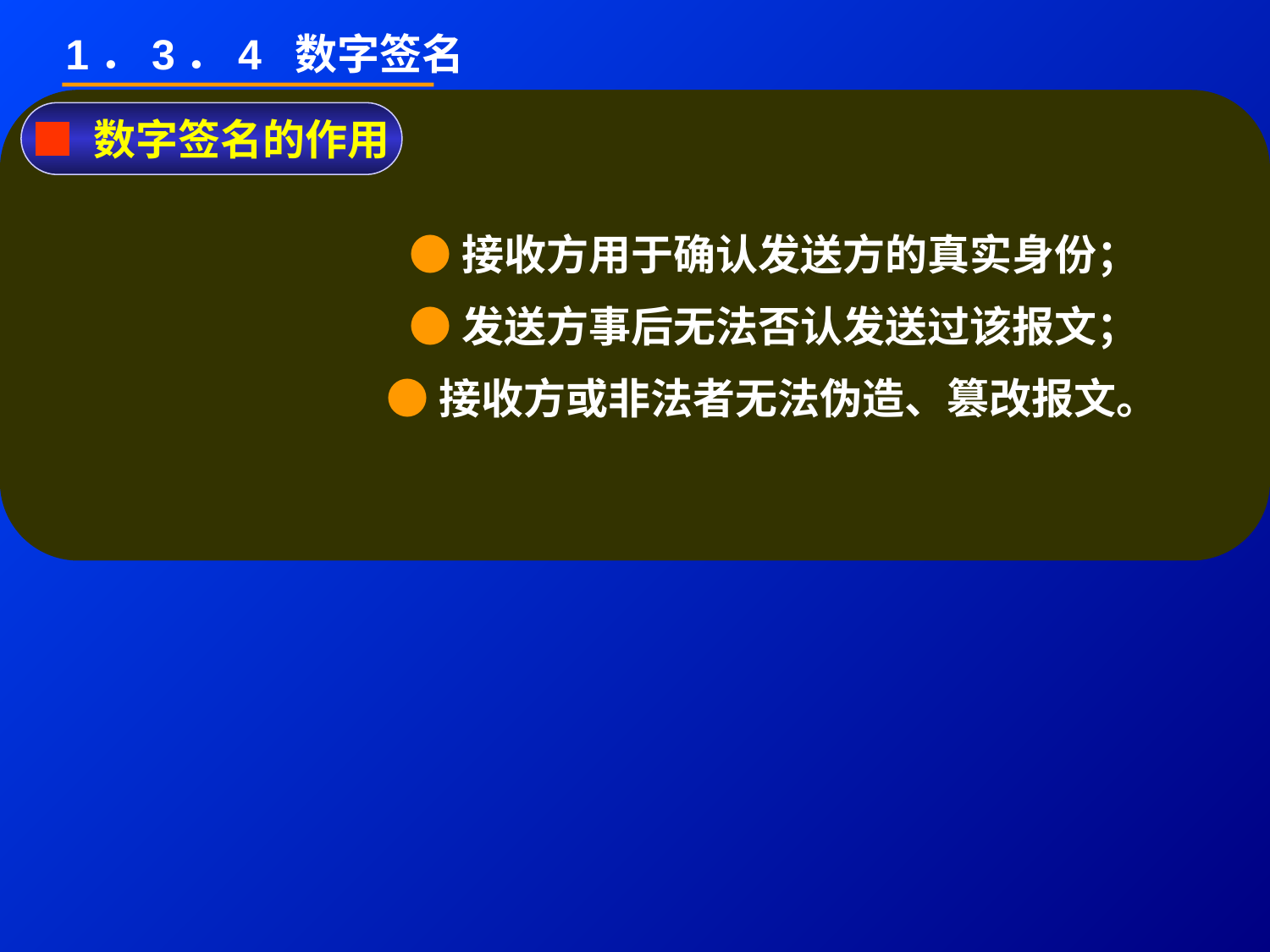

1．3．4  数字签名

●接收方用于确认发送方的真实身份；
●发送方事后无法否认发送过该报文；
●接收方或非法者无法伪造、篡改报文。
■ 数字签名的作用